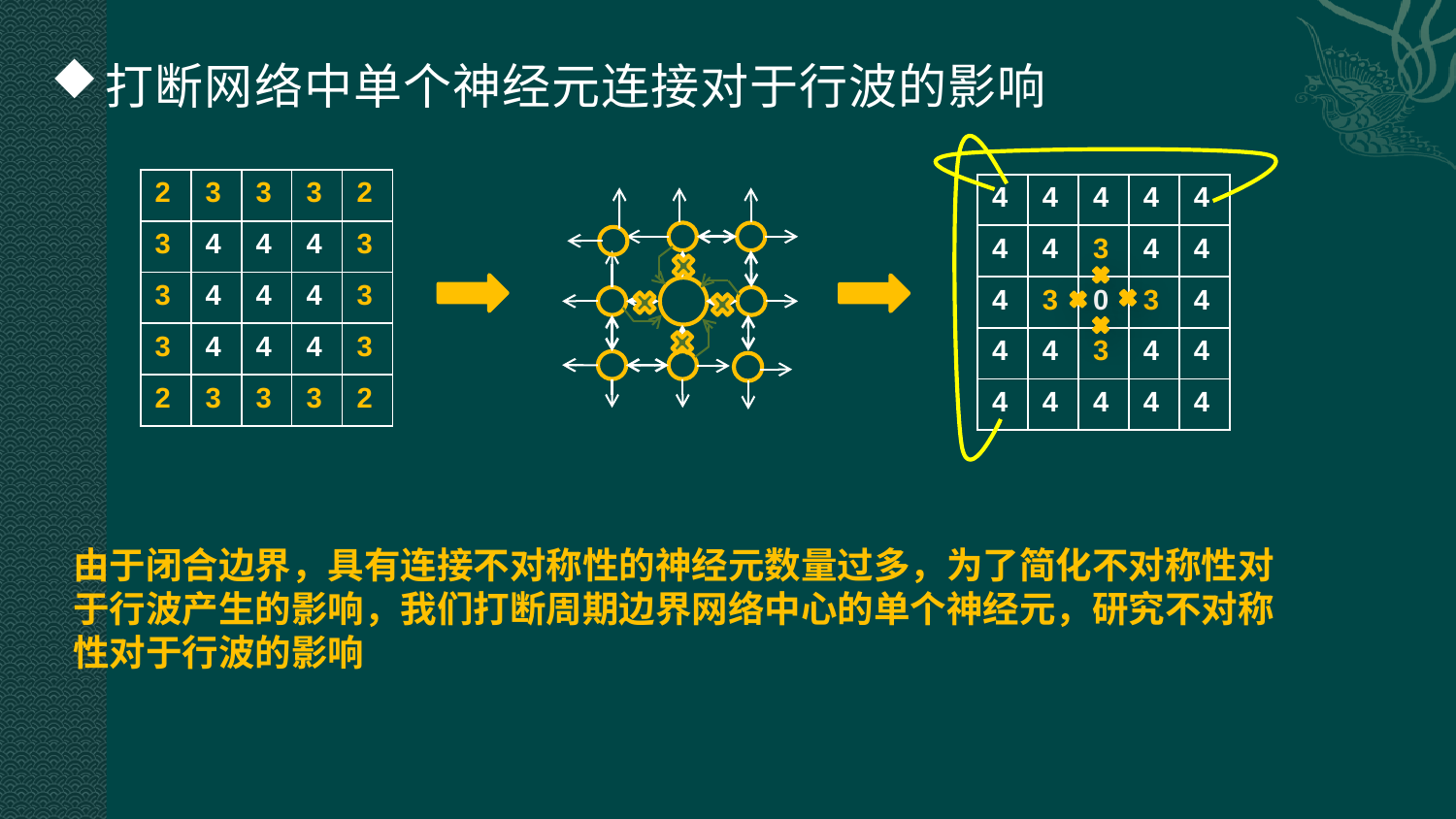

# 打断网络中单个神经元连接对于行波的影响

| 4 | 4 | 4 | 4 | 4 |
| --- | --- | --- | --- | --- |
| 4 | 4 | 3 | 4 | 4 |
| 4 | 3 | 0 | 3 | 4 |
| 4 | 4 | 3 | 4 | 4 |
| 4 | 4 | 4 | 4 | 4 |

| 2 | 3 | 3 | 3 | 2 |
| --- | --- | --- | --- | --- |
| 3 | 4 | 4 | 4 | 3 |
| 3 | 4 | 4 | 4 | 3 |
| 3 | 4 | 4 | 4 | 3 |
| 2 | 3 | 3 | 3 | 2 |

由于闭合边界，具有连接不对称性的神经元数量过多，为了简化不对称性对于行波产生的影响，我们打断周期边界网络中心的单个神经元，研究不对称性对于行波的影响